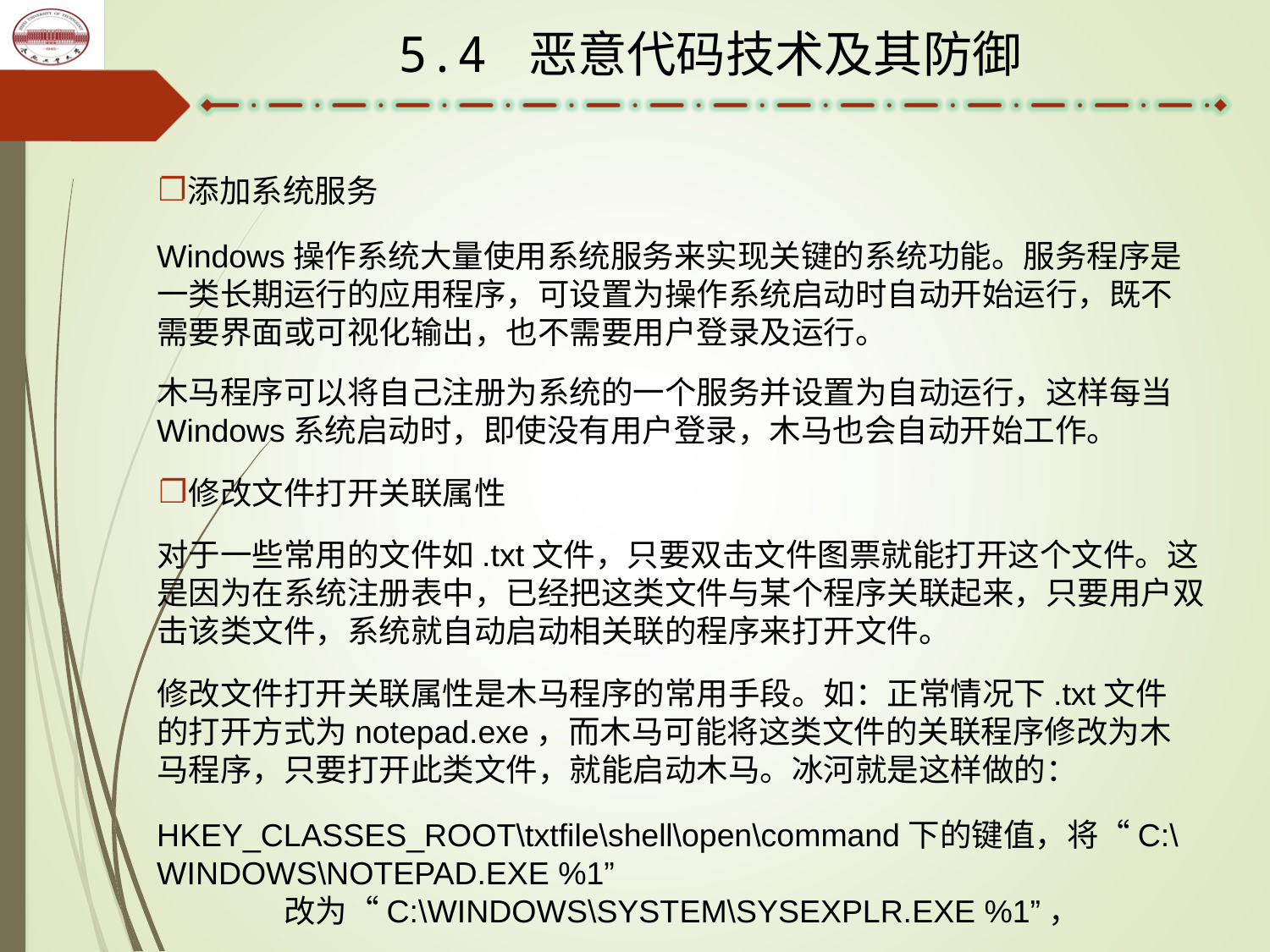

5.4 恶意代码技术及其防御
添加系统服务
Windows操作系统大量使用系统服务来实现关键的系统功能。服务程序是一类长期运行的应用程序，可设置为操作系统启动时自动开始运行，既不需要界面或可视化输出，也不需要用户登录及运行。
木马程序可以将自己注册为系统的一个服务并设置为自动运行，这样每当Windows系统启动时，即使没有用户登录，木马也会自动开始工作。
修改文件打开关联属性
对于一些常用的文件如.txt文件，只要双击文件图票就能打开这个文件。这是因为在系统注册表中，已经把这类文件与某个程序关联起来，只要用户双击该类文件，系统就自动启动相关联的程序来打开文件。
修改文件打开关联属性是木马程序的常用手段。如：正常情况下.txt文件的打开方式为notepad.exe，而木马可能将这类文件的关联程序修改为木马程序，只要打开此类文件，就能启动木马。冰河就是这样做的：
HKEY_CLASSES_ROOT\txtfile\shell\open\command下的键值，将“C:\WINDOWS\NOTEPAD.EXE %1”
	改为“C:\WINDOWS\SYSTEM\SYSEXPLR.EXE %1”，